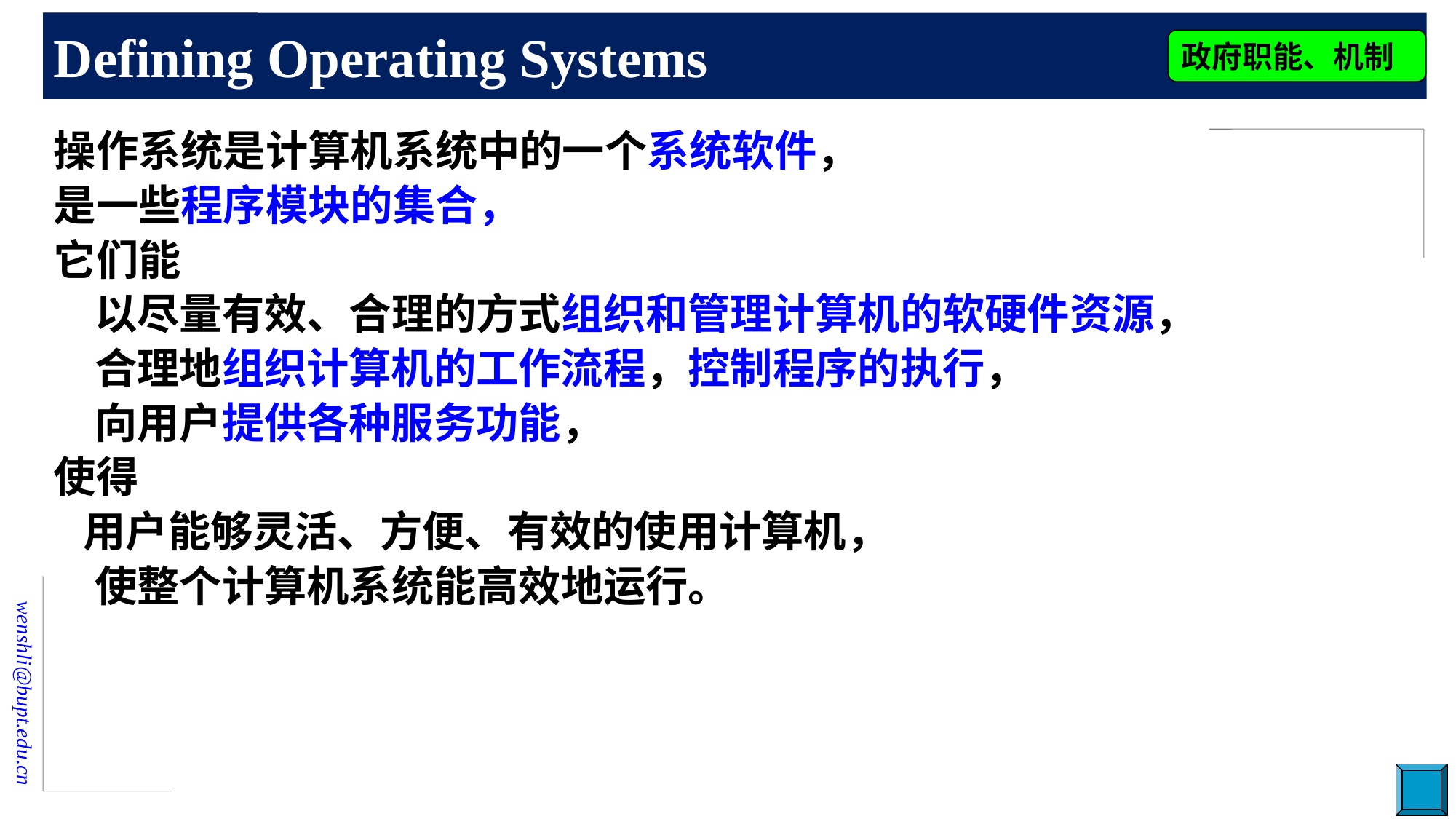

# Defining Operating Systems
政府职能、机制
操作系统是计算机系统中的一个系统软件，
是一些程序模块的集合，
它们能
	以尽量有效、合理的方式组织和管理计算机的软硬件资源，
	合理地组织计算机的工作流程，控制程序的执行，
	向用户提供各种服务功能，
使得
  用户能够灵活、方便、有效的使用计算机，
	使整个计算机系统能高效地运行。

9